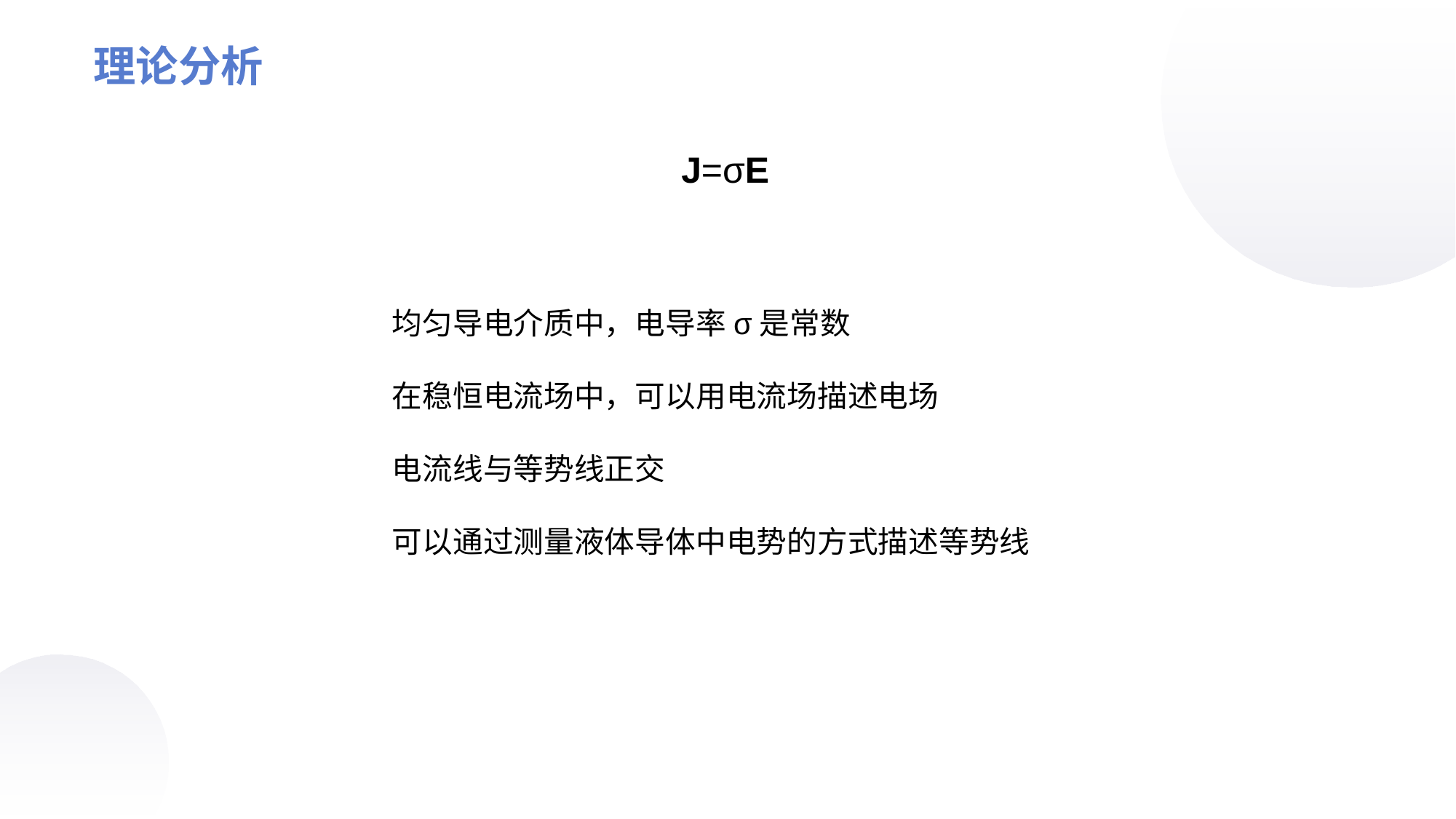

理论分析
J=σE
均匀导电介质中，电导率σ是常数

在稳恒电流场中，可以用电流场描述电场

电流线与等势线正交

可以通过测量液体导体中电势的方式描述等势线